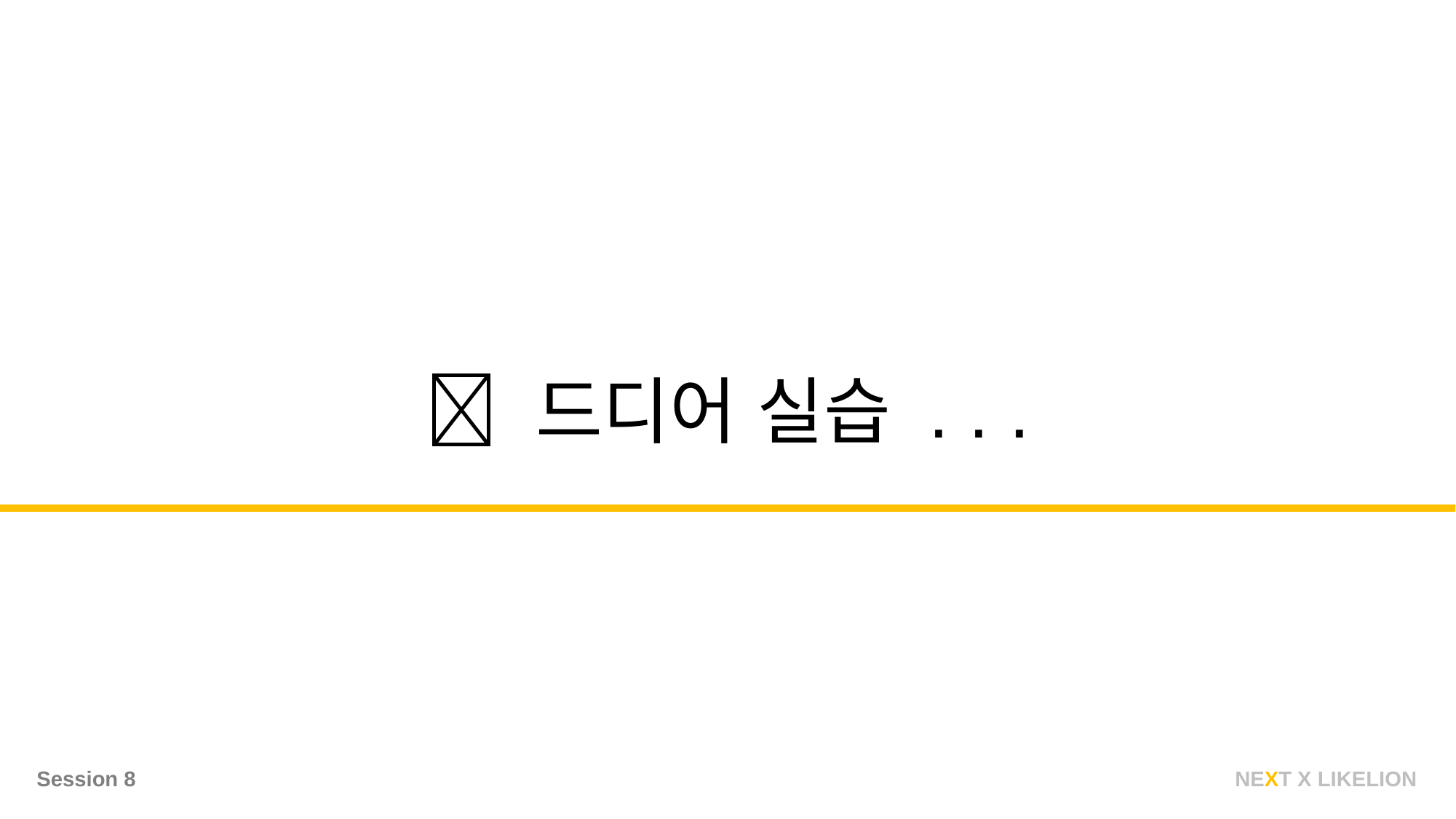

🥺 드디어 실습 . . .

NEXT X LIKELION
Session 8